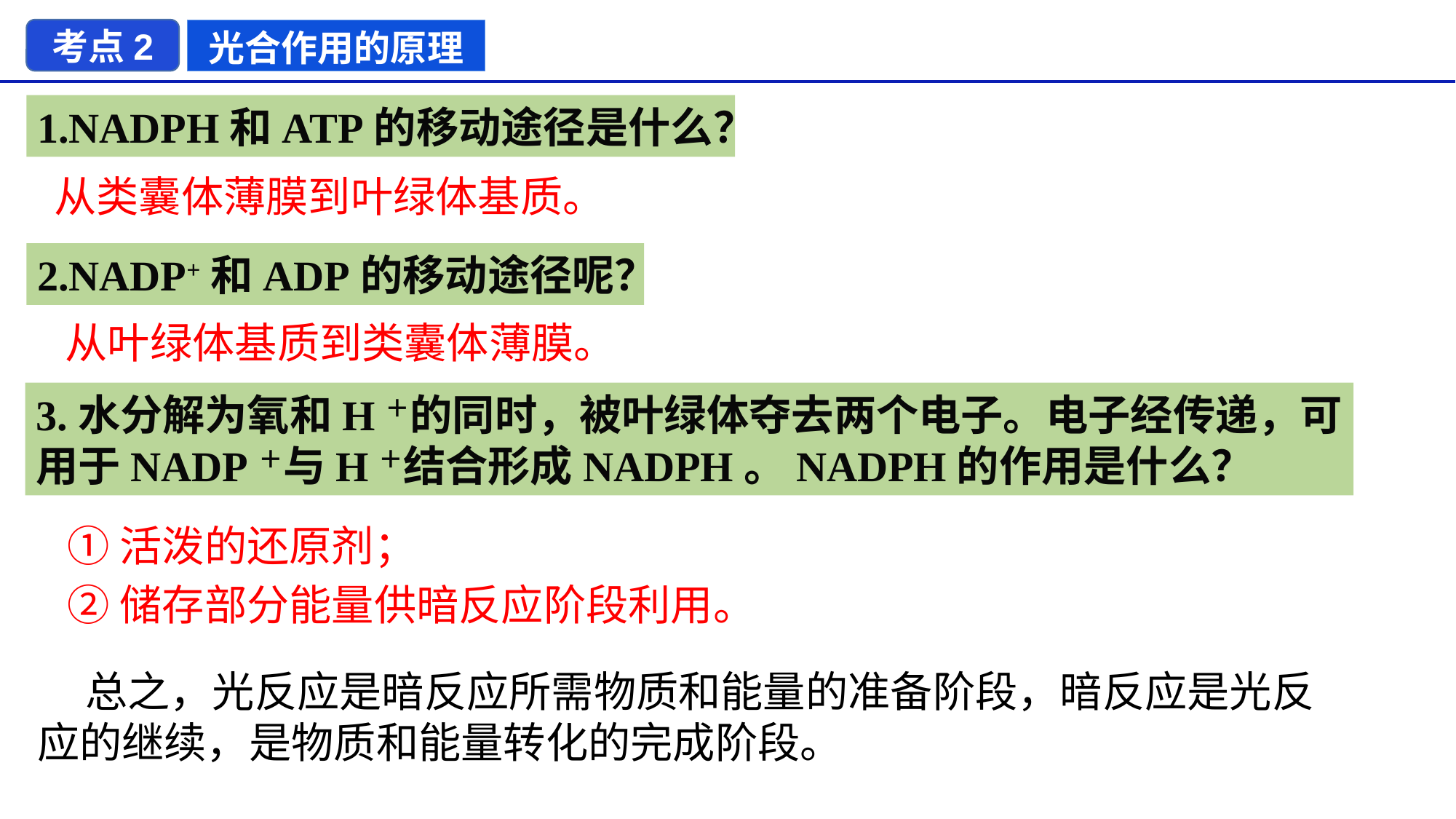

考点2
光合作用的原理

1.NADPH和ATP的移动途径是什么？
从类囊体薄膜到叶绿体基质。
2.NADP+和ADP的移动途径呢？
从叶绿体基质到类囊体薄膜。
3.水分解为氧和H＋的同时，被叶绿体夺去两个电子。电子经传递，可用于NADP＋与H＋结合形成NADPH。NADPH的作用是什么？
①活泼的还原剂；
②储存部分能量供暗反应阶段利用。
    总之，光反应是暗反应所需物质和能量的准备阶段，暗反应是光反应的继续，是物质和能量转化的完成阶段。